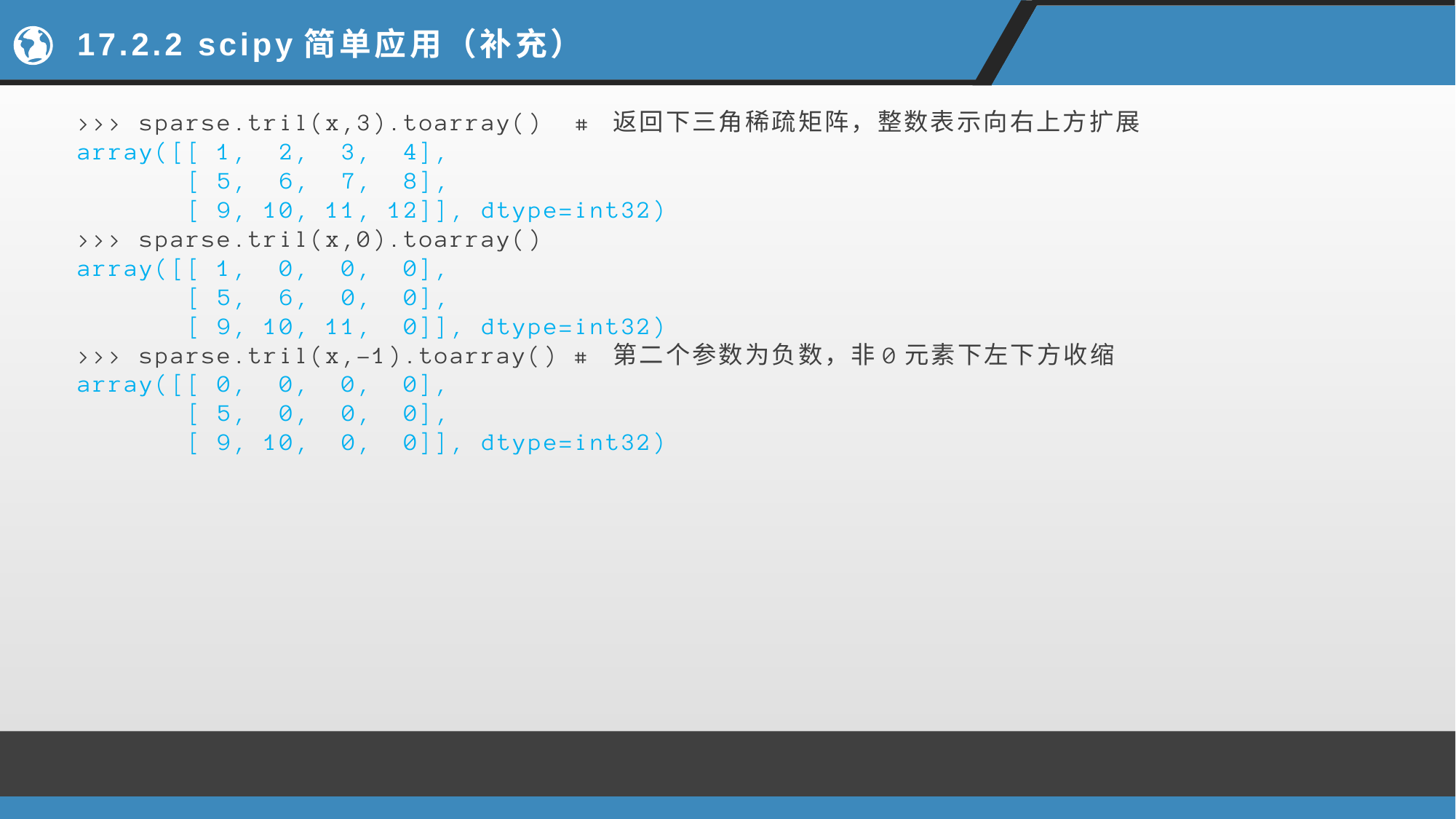

# 17.2.2 scipy简单应用（补充）

>>> sparse.tril(x,3).toarray()  # 返回下三角稀疏矩阵，整数表示向右上方扩展
array([[ 1,  2,  3,  4],
       [ 5,  6,  7,  8],
       [ 9, 10, 11, 12]], dtype=int32)
>>> sparse.tril(x,0).toarray()
array([[ 1,  0,  0,  0],
       [ 5,  6,  0,  0],
       [ 9, 10, 11,  0]], dtype=int32)
>>> sparse.tril(x,-1).toarray() # 第二个参数为负数，非0元素下左下方收缩
array([[ 0,  0,  0,  0],
       [ 5,  0,  0,  0],
       [ 9, 10,  0,  0]], dtype=int32)